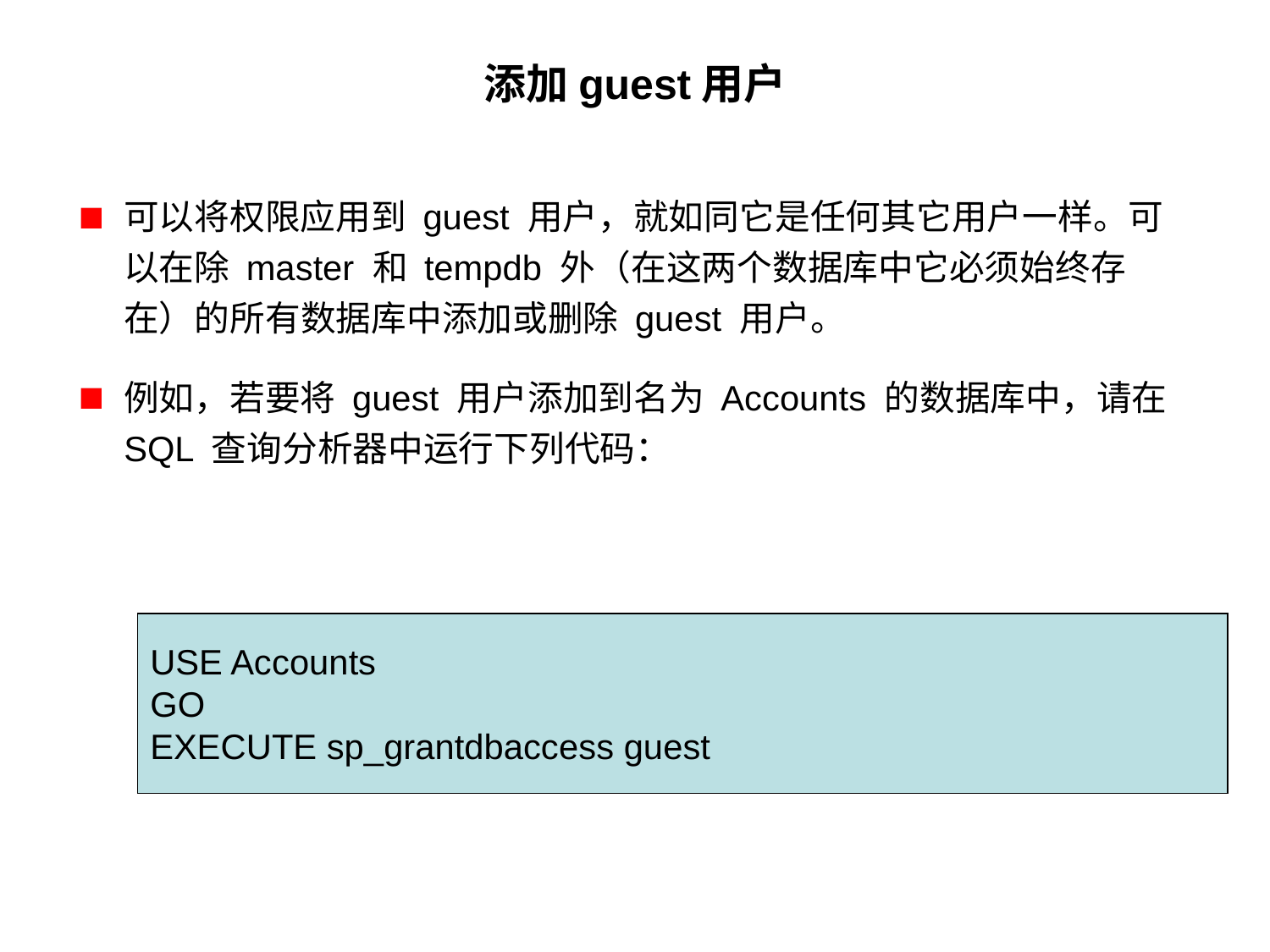

# 添加guest用户
可以将权限应用到 guest 用户，就如同它是任何其它用户一样。可以在除 master 和 tempdb 外（在这两个数据库中它必须始终存在）的所有数据库中添加或删除 guest 用户。
例如，若要将 guest 用户添加到名为 Accounts 的数据库中，请在 SQL 查询分析器中运行下列代码：
USE Accounts
GO
EXECUTE sp_grantdbaccess guest